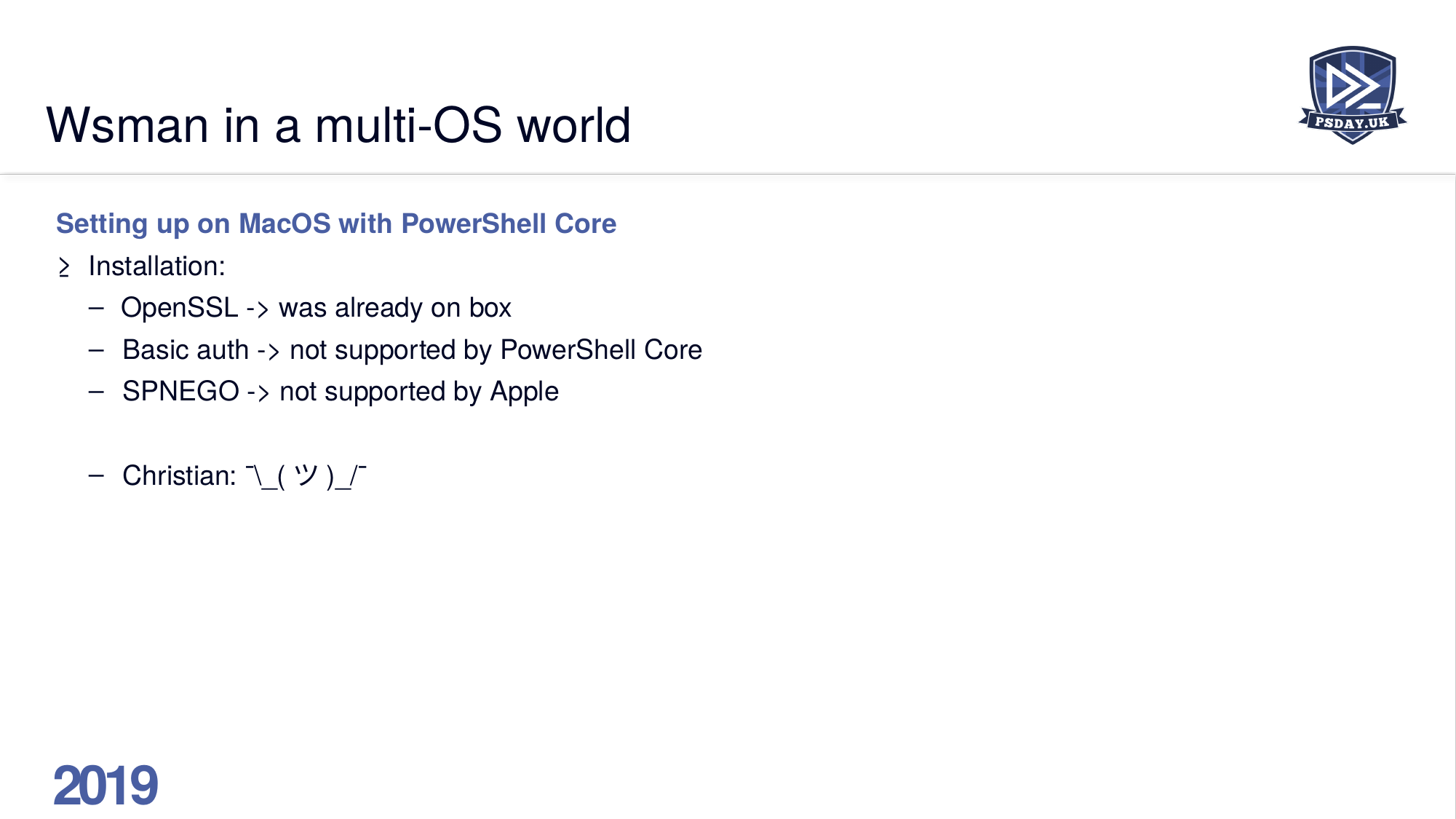

# Wsman in a multi-OS world
Setting up on MacOS with PowerShell Core
Installation:
OpenSSL -> was already on box
Basic auth -> not supported by PowerShell Core
SPNEGO -> not supported by Apple

Christian: ¯\_(ツ)_/¯